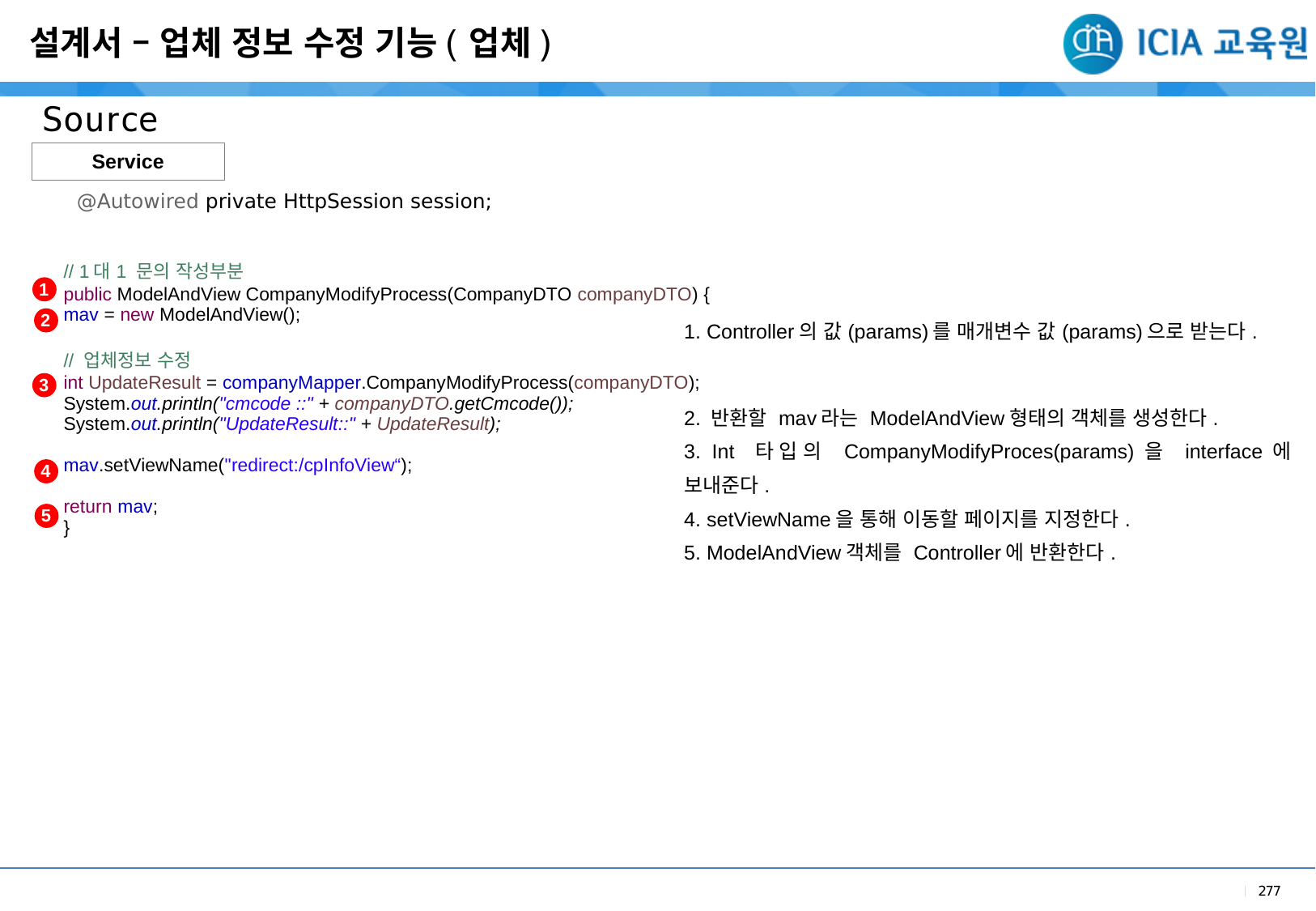

설계서 – 업체 정보 수정 기능(업체)
Source
|  |
| --- |
| 1. Controller의 값(params)를 매개변수 값(params)으로 받는다. 2. 반환할 mav라는 ModelAndView형태의 객체를 생성한다. 3. Int 타입의 CompanyModifyProces(params)을 interface에 보내준다. 4. setViewName을 통해 이동할 페이지를 지정한다. 5. ModelAndView객체를 Controller에 반환한다. |
Service
@Autowired private HttpSession session;
| // 1대1 문의 작성부분 public ModelAndView CompanyModifyProcess(CompanyDTO companyDTO) { mav = new ModelAndView(); // 업체정보 수정 int UpdateResult = companyMapper.CompanyModifyProcess(companyDTO); System.out.println("cmcode ::" + companyDTO.getCmcode()); System.out.println("UpdateResult::" + UpdateResult); mav.setViewName("redirect:/cpInfoView“); return mav; } |
| --- |
1

2

3

4

5